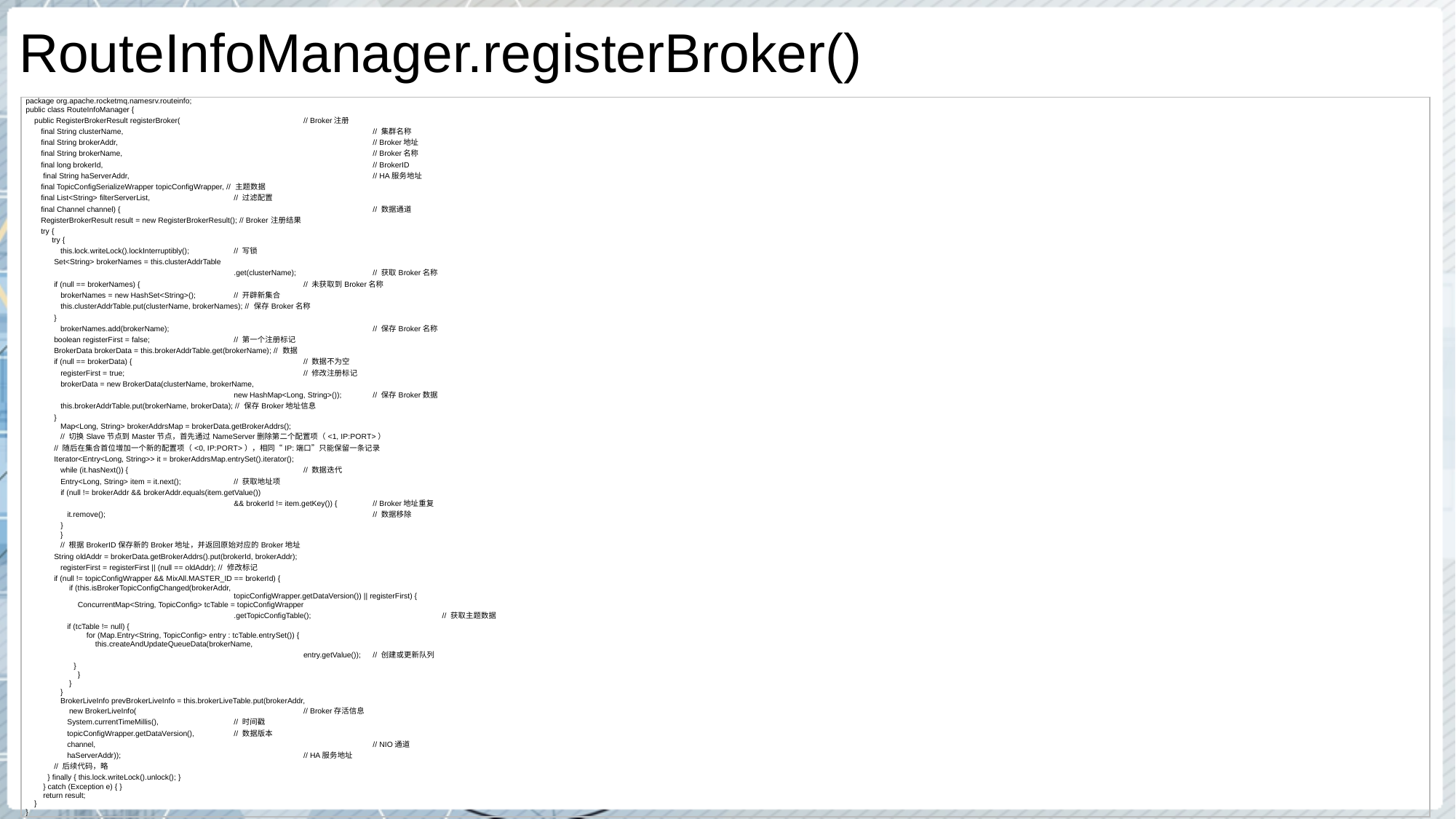

# RouteInfoManager.registerBroker()
| package org.apache.rocketmq.namesrv.routeinfo; public class RouteInfoManager { public RegisterBrokerResult registerBroker( // Broker注册 final String clusterName, // 集群名称 final String brokerAddr, // Broker地址 final String brokerName, // Broker名称 final long brokerId, // BrokerID final String haServerAddr, // HA服务地址 final TopicConfigSerializeWrapper topicConfigWrapper, // 主题数据 final List<String> filterServerList, // 过滤配置 final Channel channel) { // 数据通道 RegisterBrokerResult result = new RegisterBrokerResult(); // Broker注册结果 try { try { this.lock.writeLock().lockInterruptibly(); // 写锁 Set<String> brokerNames = this.clusterAddrTable .get(clusterName); // 获取Broker名称 if (null == brokerNames) { // 未获取到Broker名称 brokerNames = new HashSet<String>(); // 开辟新集合 this.clusterAddrTable.put(clusterName, brokerNames); // 保存Broker名称 } brokerNames.add(brokerName); // 保存Broker名称 boolean registerFirst = false; // 第一个注册标记 BrokerData brokerData = this.brokerAddrTable.get(brokerName); // 数据 if (null == brokerData) { // 数据不为空 registerFirst = true; // 修改注册标记 brokerData = new BrokerData(clusterName, brokerName, new HashMap<Long, String>()); // 保存Broker数据 this.brokerAddrTable.put(brokerName, brokerData); // 保存Broker地址信息 } Map<Long, String> brokerAddrsMap = brokerData.getBrokerAddrs(); // 切换Slave节点到Master节点，首先通过NameServer删除第二个配置项（<1, IP:PORT>） // 随后在集合首位增加一个新的配置项（<0, IP:PORT>），相同“IP:端口”只能保留一条记录 Iterator<Entry<Long, String>> it = brokerAddrsMap.entrySet().iterator(); while (it.hasNext()) { // 数据迭代 Entry<Long, String> item = it.next(); // 获取地址项 if (null != brokerAddr && brokerAddr.equals(item.getValue()) && brokerId != item.getKey()) { // Broker地址重复 it.remove(); // 数据移除 } } // 根据BrokerID保存新的Broker地址，并返回原始对应的Broker地址 String oldAddr = brokerData.getBrokerAddrs().put(brokerId, brokerAddr); registerFirst = registerFirst || (null == oldAddr); // 修改标记 if (null != topicConfigWrapper && MixAll.MASTER\_ID == brokerId) { if (this.isBrokerTopicConfigChanged(brokerAddr, topicConfigWrapper.getDataVersion()) || registerFirst) { ConcurrentMap<String, TopicConfig> tcTable = topicConfigWrapper .getTopicConfigTable(); // 获取主题数据 if (tcTable != null) { for (Map.Entry<String, TopicConfig> entry : tcTable.entrySet()) { this.createAndUpdateQueueData(brokerName, entry.getValue()); // 创建或更新队列 } } } } BrokerLiveInfo prevBrokerLiveInfo = this.brokerLiveTable.put(brokerAddr, new BrokerLiveInfo( // Broker存活信息 System.currentTimeMillis(), // 时间戳 topicConfigWrapper.getDataVersion(), // 数据版本 channel, // NIO通道 haServerAddr)); // HA服务地址 // 后续代码，略 } finally { this.lock.writeLock().unlock(); } } catch (Exception e) { } return result; } } |
| --- |